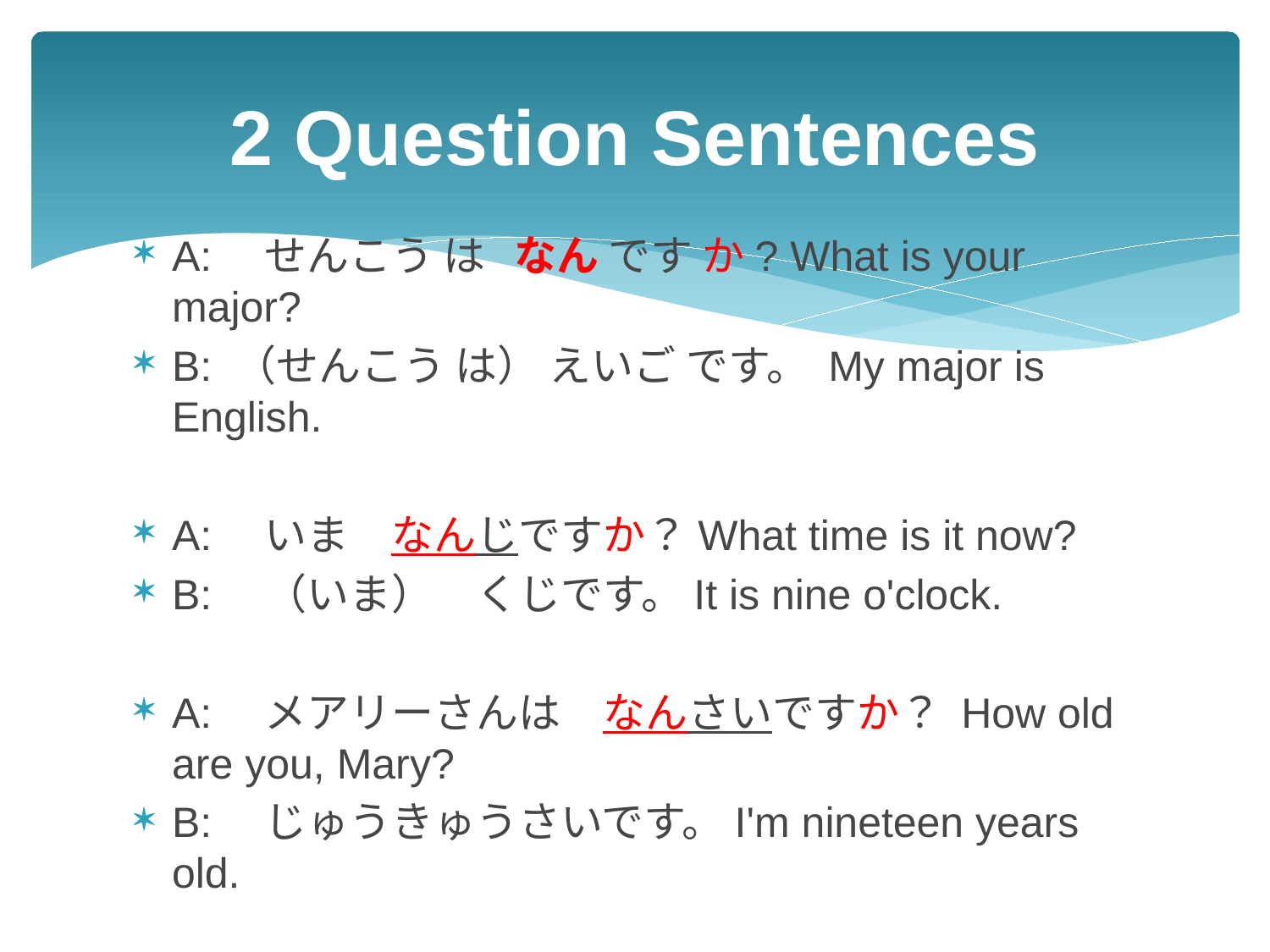

# 2 Question Sentences
A:　せんこう は   なん です か? What is your major?
B: （せんこう は） えいご です。 My major is English.

A:　いま　なんじですか？What time is it now?
B:　（いま）　くじです。It is nine o'clock.

A:　メアリーさんは　なんさいですか？ How old are you, Mary?
B:　じゅうきゅうさいです。I'm nineteen years old.